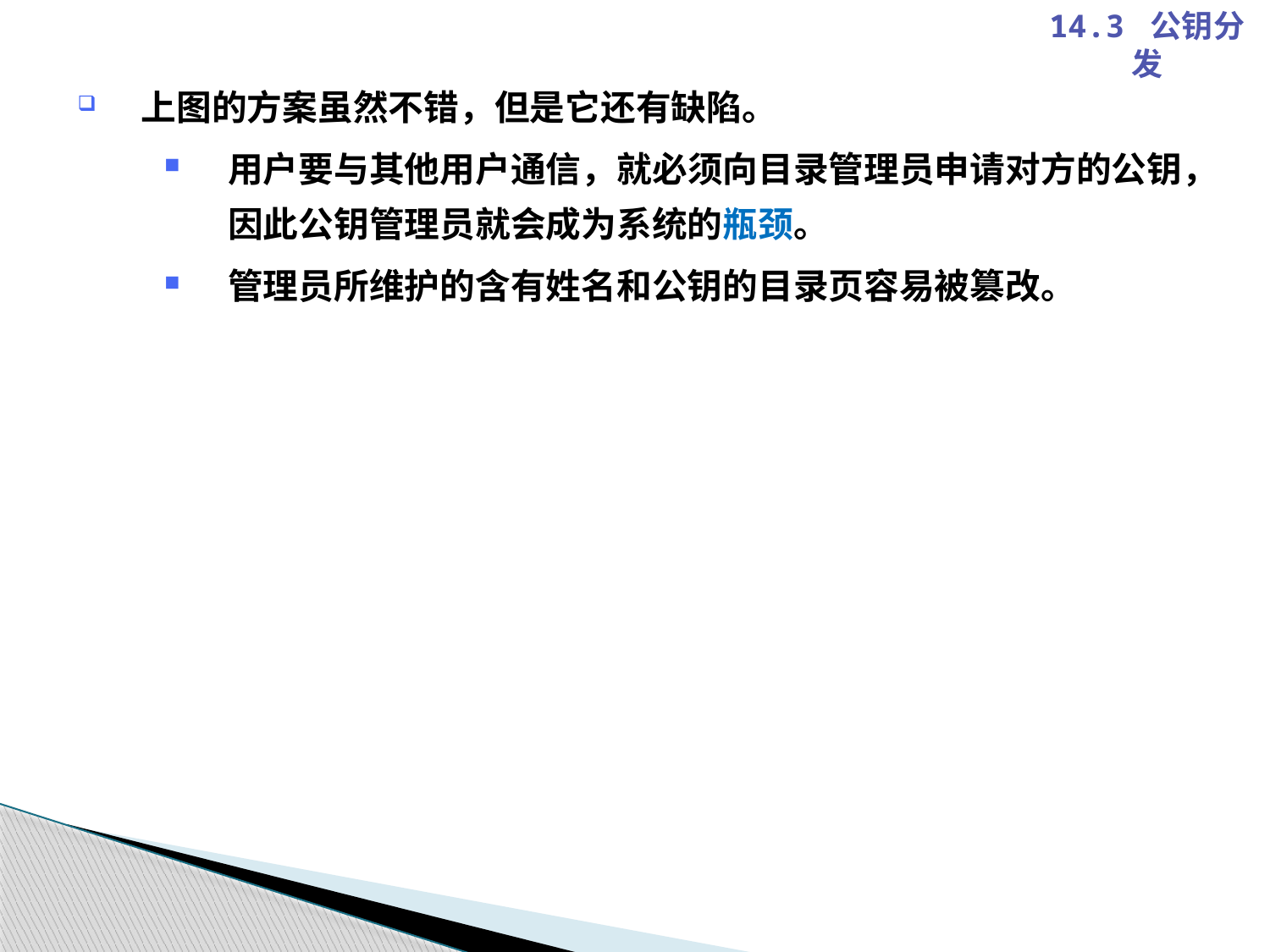

14.3 公钥分发
上图的方案虽然不错，但是它还有缺陷。
用户要与其他用户通信，就必须向目录管理员申请对方的公钥，因此公钥管理员就会成为系统的瓶颈。
管理员所维护的含有姓名和公钥的目录页容易被篡改。